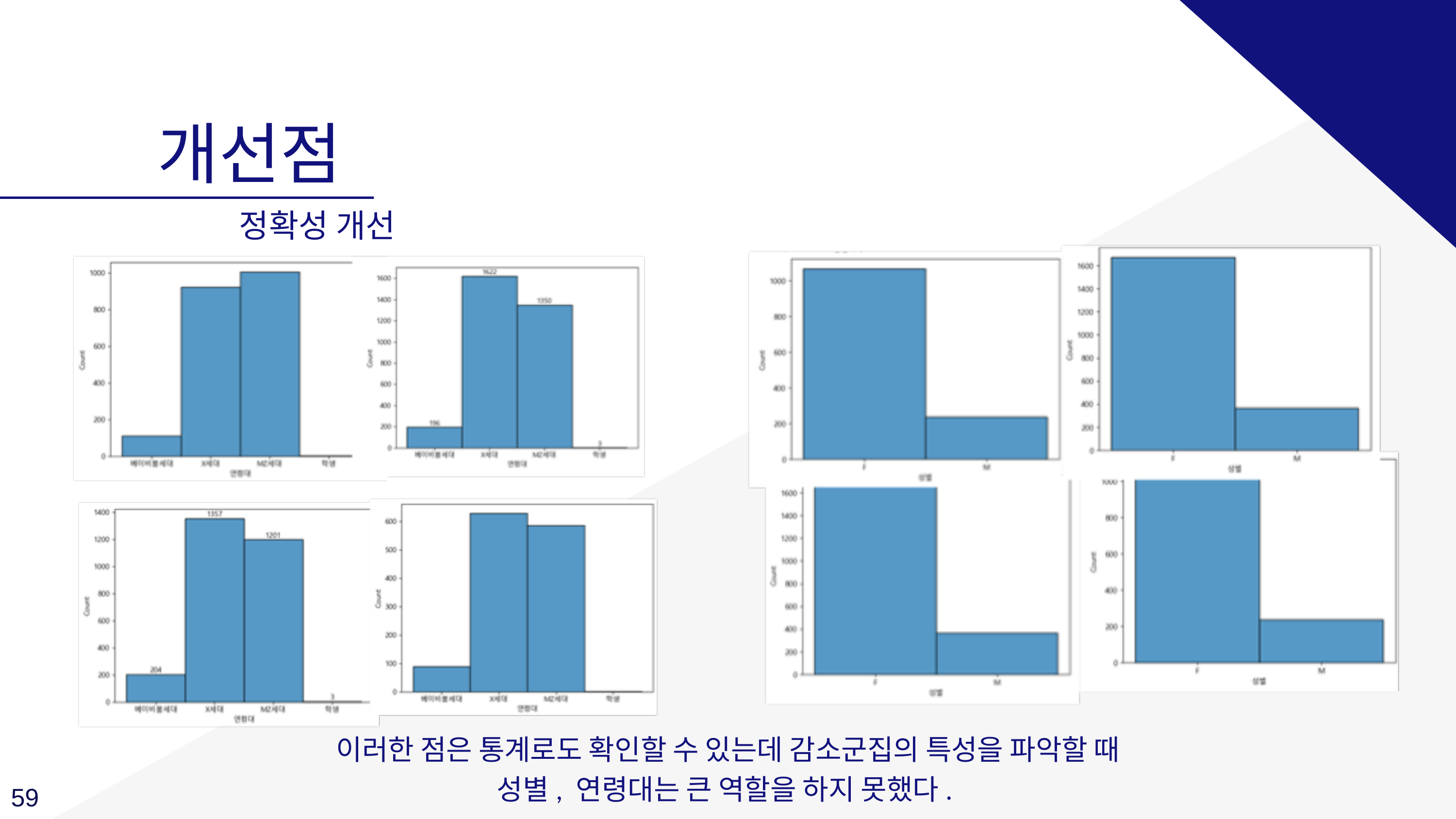

개선점

정확성 개선

이러한 점은 통계로도 확인할 수 있는데 감소군집의 특성을 파악할 때
성별, 연령대는 큰 역할을 하지 못했다.
59